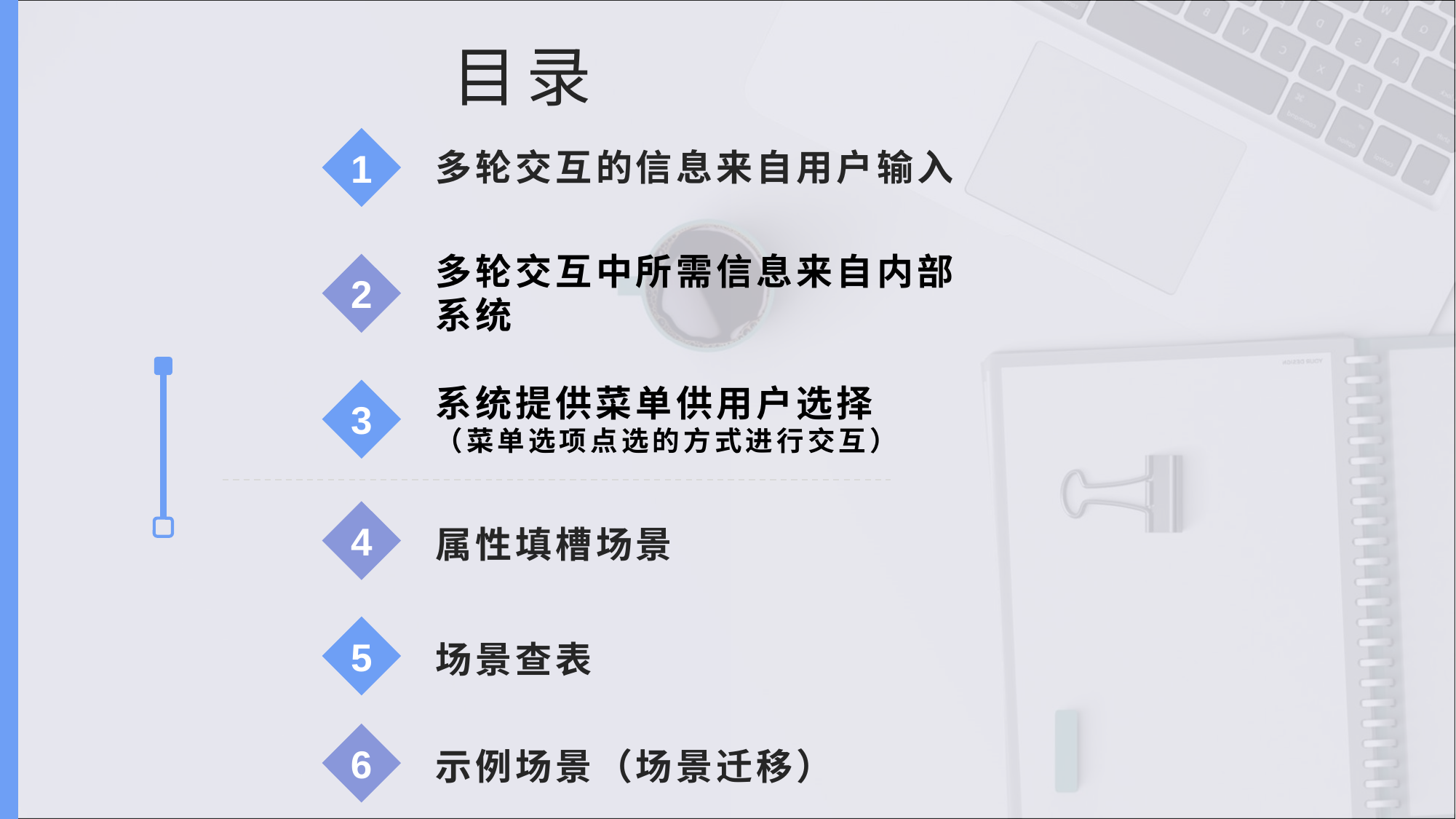

目录
多轮交互的信息来自用户输入

1
多轮交互中所需信息来自内部系统

2
系统提供菜单供用户选择
（菜单选项点选的方式进行交互）

3
属性填槽场景

4
场景查表

5
示例场景（场景迁移）

6